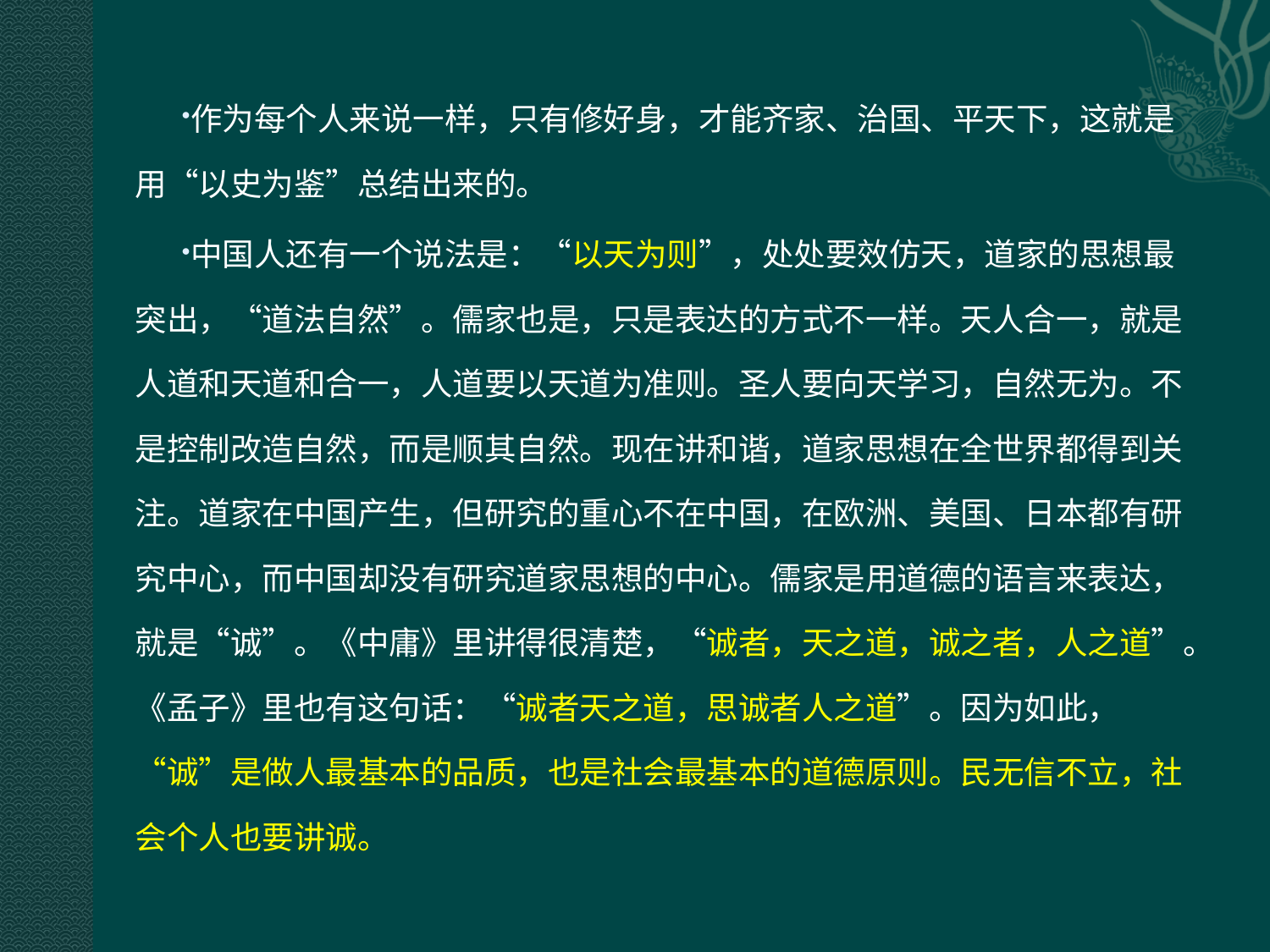

作为每个人来说一样，只有修好身，才能齐家、治国、平天下，这就是用“以史为鉴”总结出来的。
中国人还有一个说法是：“以天为则”，处处要效仿天，道家的思想最突出，“道法自然”。儒家也是，只是表达的方式不一样。天人合一，就是人道和天道和合一，人道要以天道为准则。圣人要向天学习，自然无为。不是控制改造自然，而是顺其自然。现在讲和谐，道家思想在全世界都得到关注。道家在中国产生，但研究的重心不在中国，在欧洲、美国、日本都有研究中心，而中国却没有研究道家思想的中心。儒家是用道德的语言来表达，就是“诚”。《中庸》里讲得很清楚，“诚者，天之道，诚之者，人之道”。《孟子》里也有这句话：“诚者天之道，思诚者人之道”。因为如此，“诚”是做人最基本的品质，也是社会最基本的道德原则。民无信不立，社会个人也要讲诚。